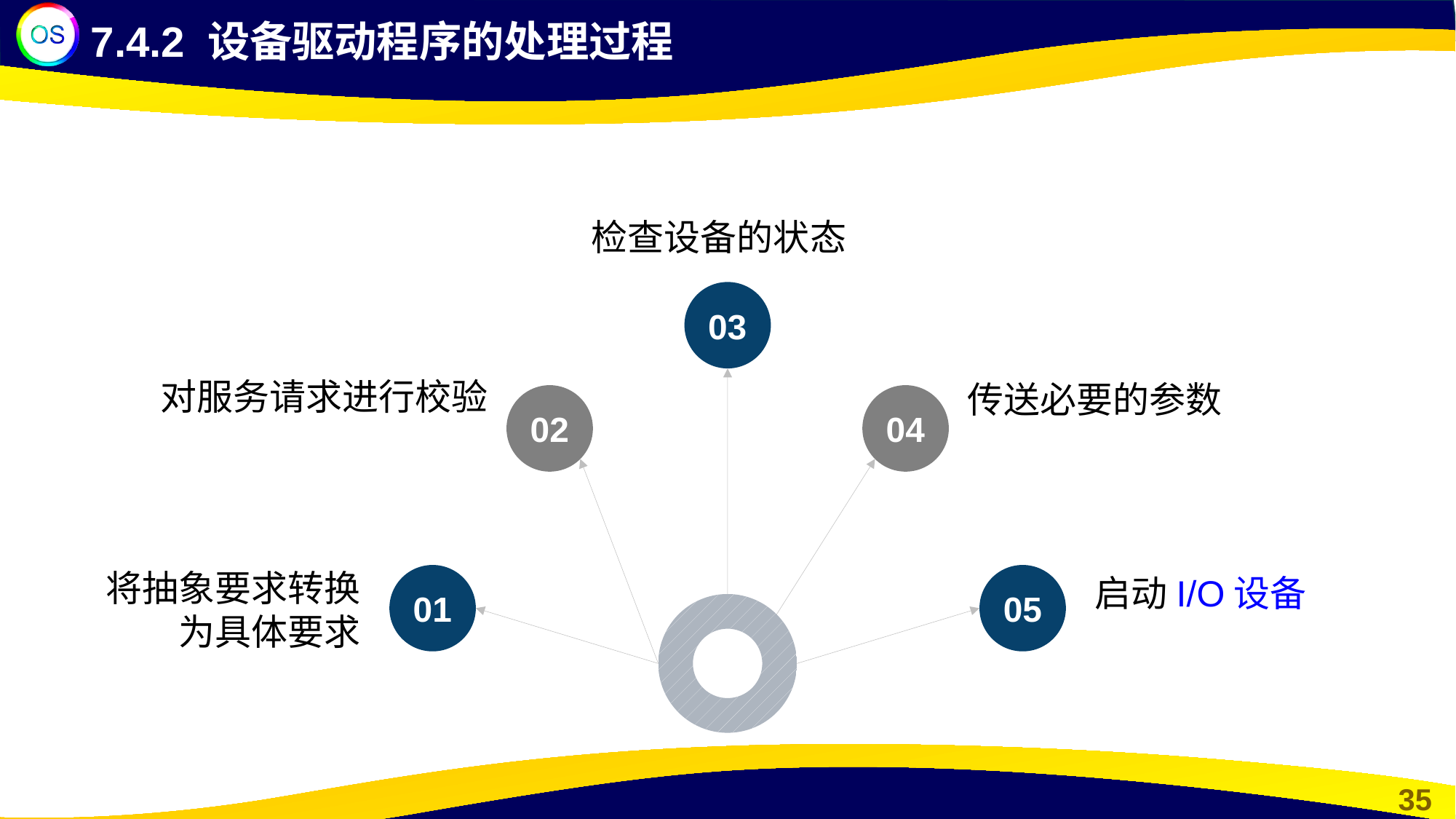

7.4.2 设备驱动程序的处理过程
检查设备的状态
03
对服务请求进行校验
传送必要的参数
02
04
将抽象要求转换为具体要求
01
05
启动I/O设备